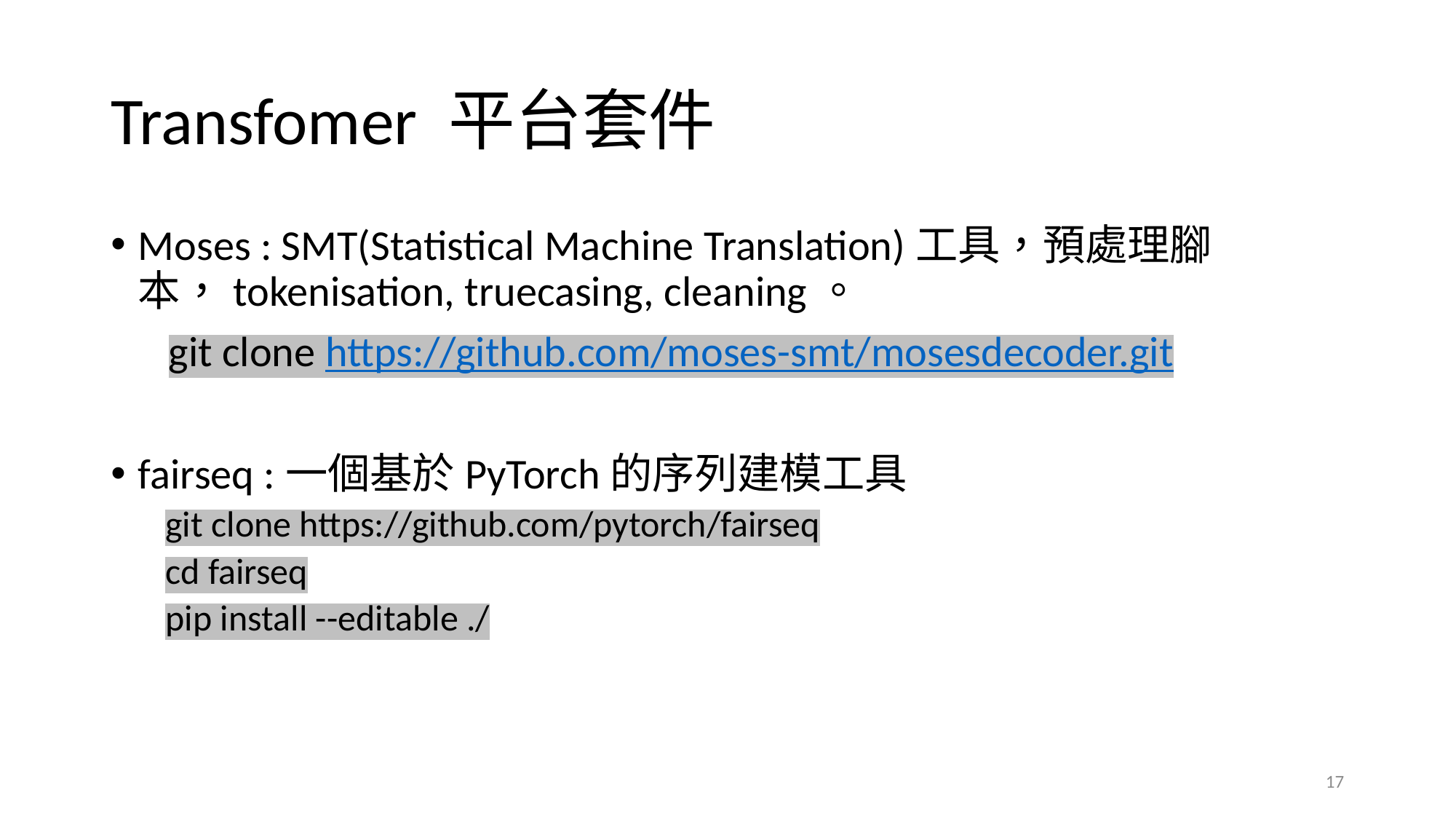

# Transfomer 平台套件
Moses : SMT(Statistical Machine Translation)工具，預處理腳本，tokenisation, truecasing, cleaning。
      git clone https://github.com/moses-smt/mosesdecoder.git

fairseq :一個基於PyTorch的序列建模工具
git clone https://github.com/pytorch/fairseq
cd fairseq
pip install --editable ./

17